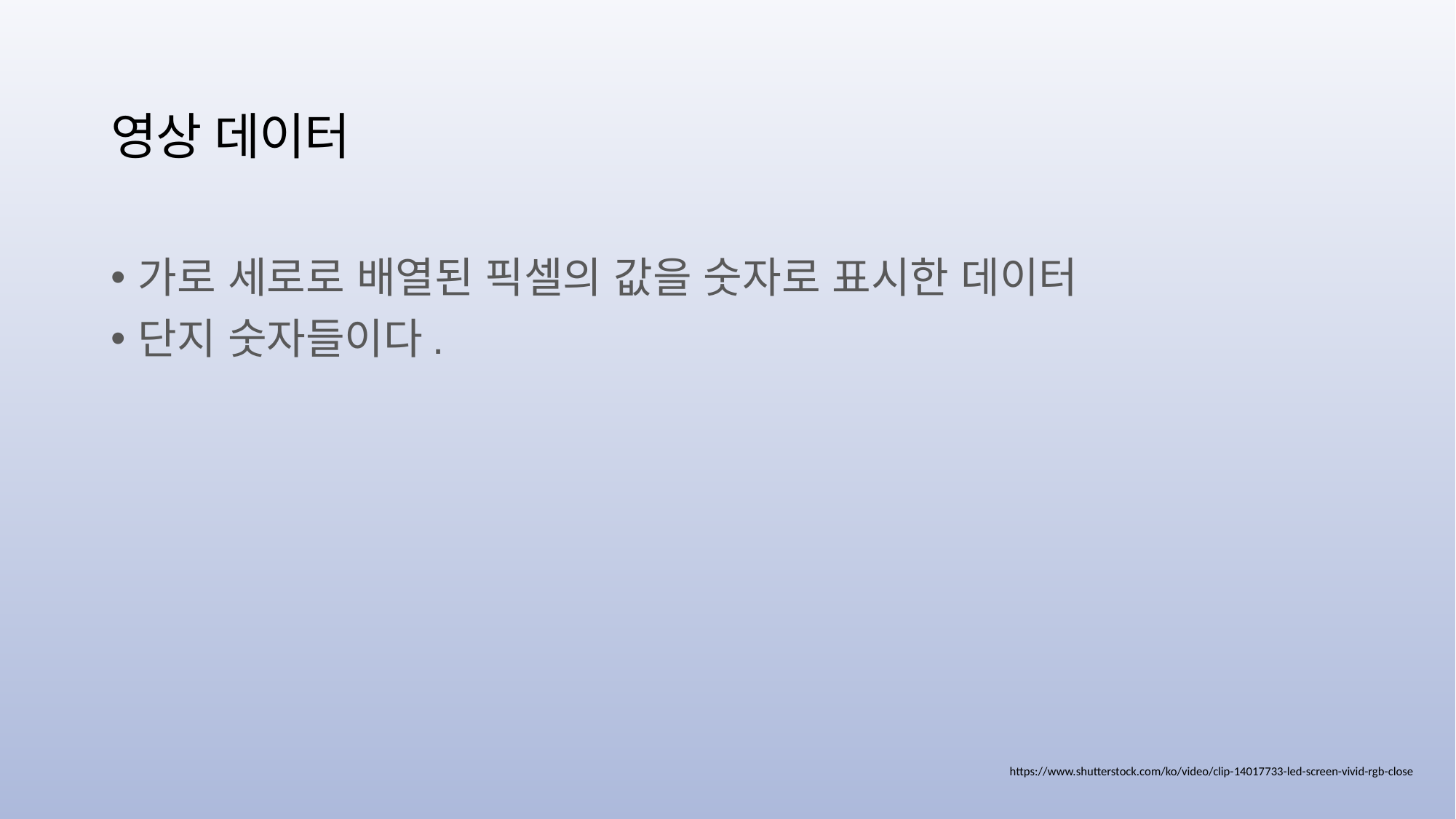

# 영상 데이터
가로 세로로 배열된 픽셀의 값을 숫자로 표시한 데이터
단지 숫자들이다.
https://www.shutterstock.com/ko/video/clip-14017733-led-screen-vivid-rgb-close